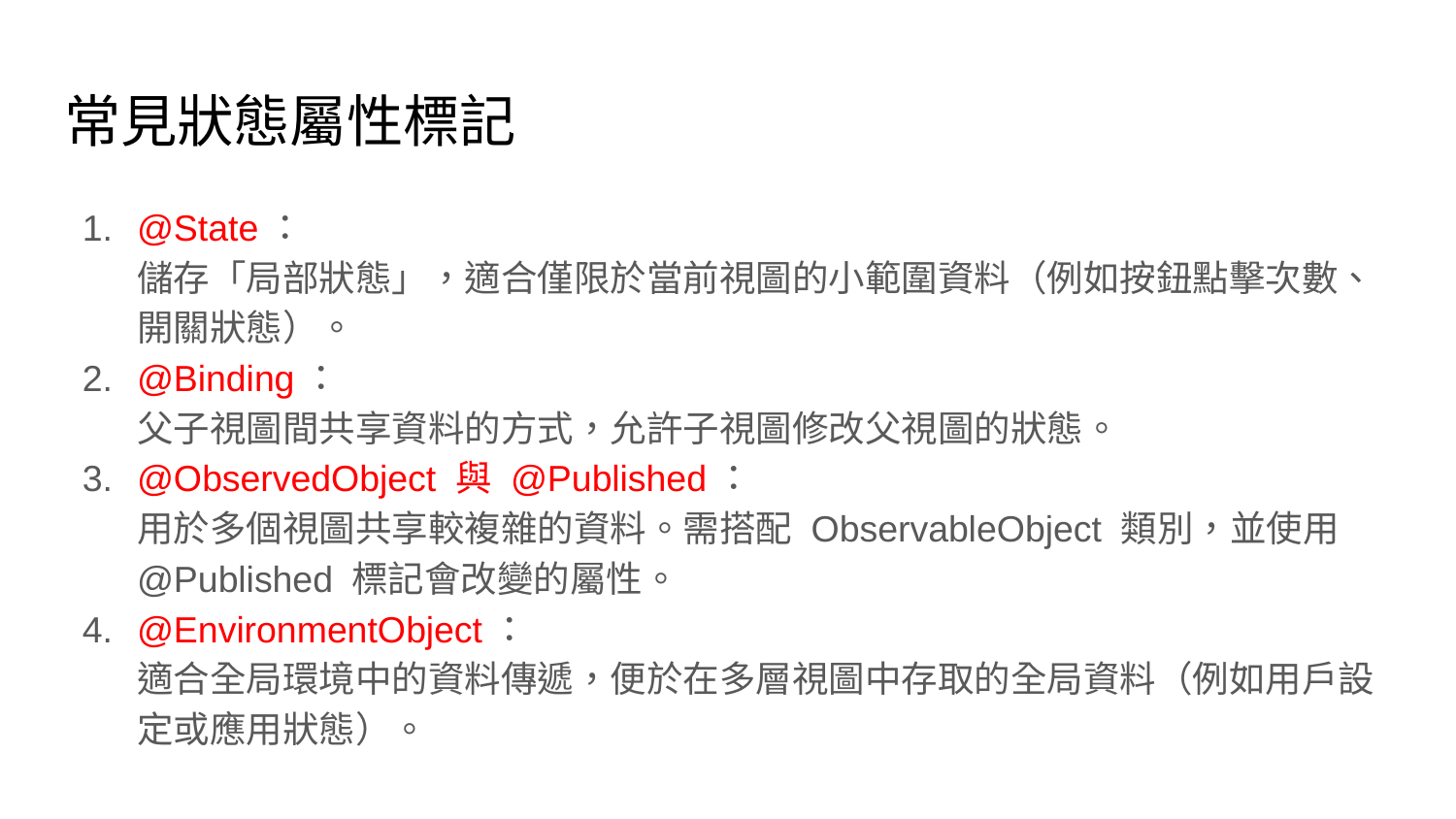

# 常見狀態屬性標記
@State：
儲存「局部狀態」，適合僅限於當前視圖的小範圍資料（例如按鈕點擊次數、開關狀態）。
@Binding：
父子視圖間共享資料的方式，允許子視圖修改父視圖的狀態。
@ObservedObject 與 @Published：
用於多個視圖共享較複雜的資料。需搭配 ObservableObject 類別，並使用 @Published 標記會改變的屬性。
@EnvironmentObject：
適合全局環境中的資料傳遞，便於在多層視圖中存取的全局資料（例如用戶設定或應用狀態）。